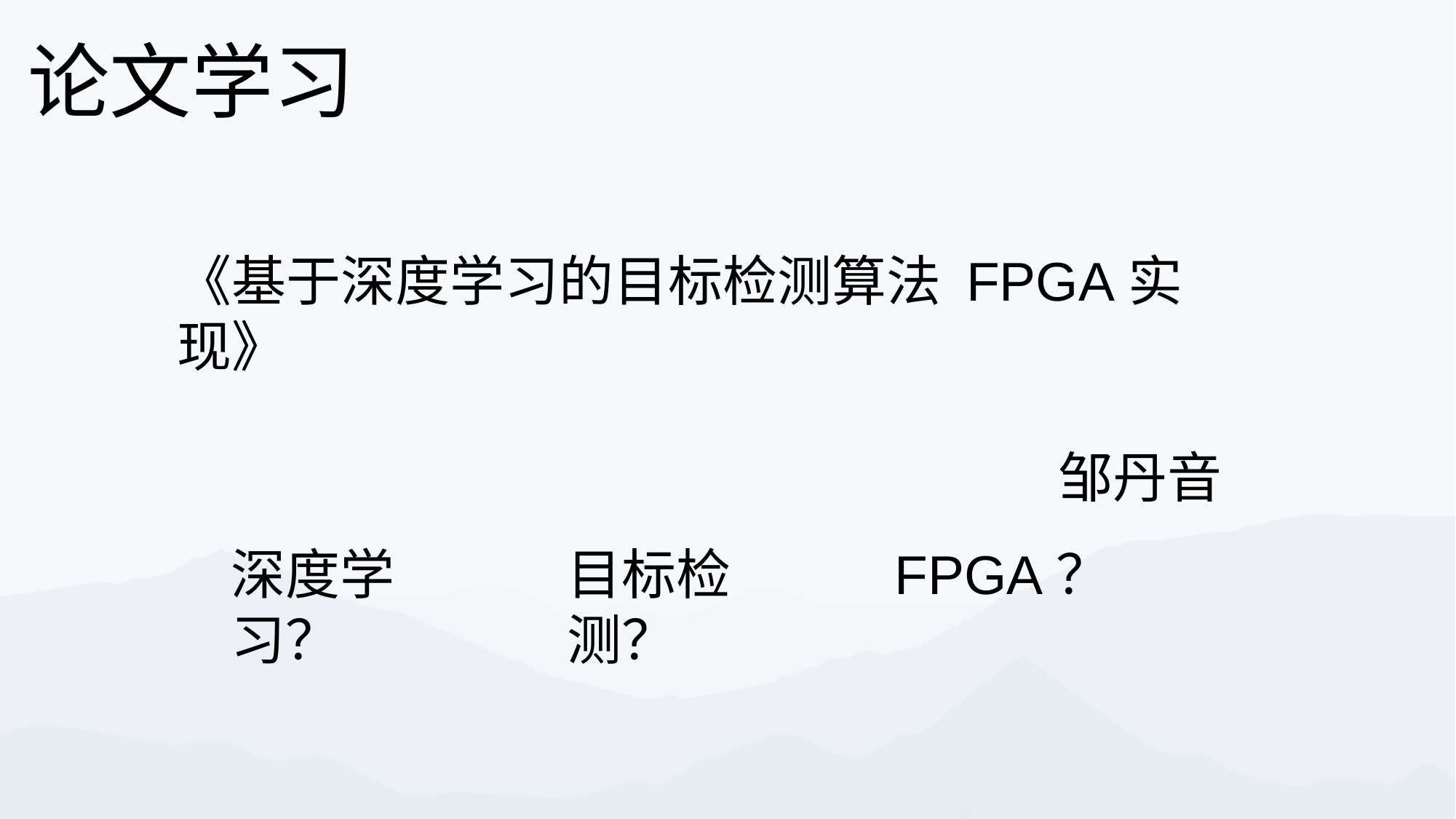

论文学习
《基于深度学习的目标检测算法 FPGA实现》

邹丹音
FPGA？
深度学习？
目标检测？